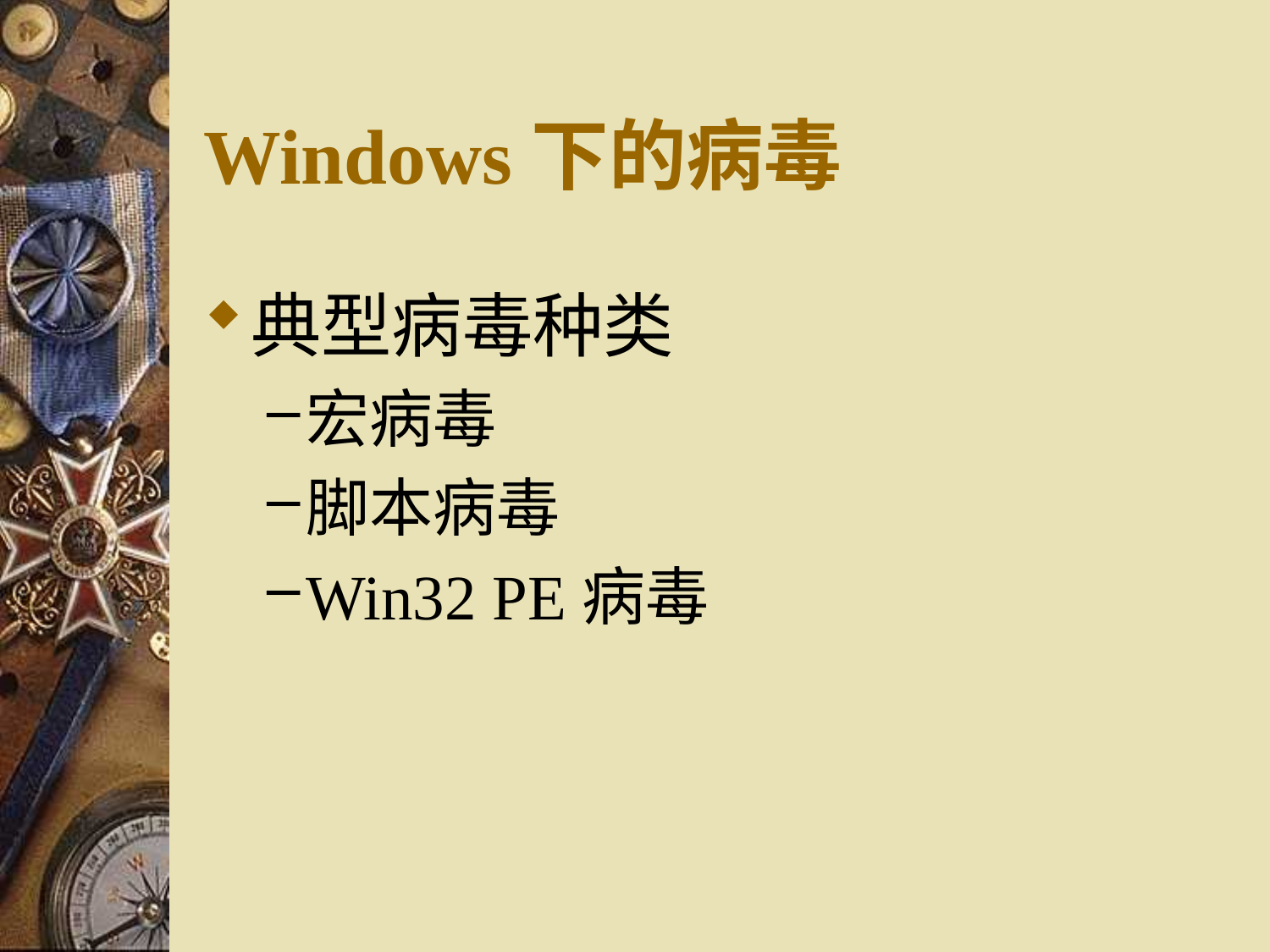

# Windows下的病毒
典型病毒种类
宏病毒
脚本病毒
Win32 PE病毒